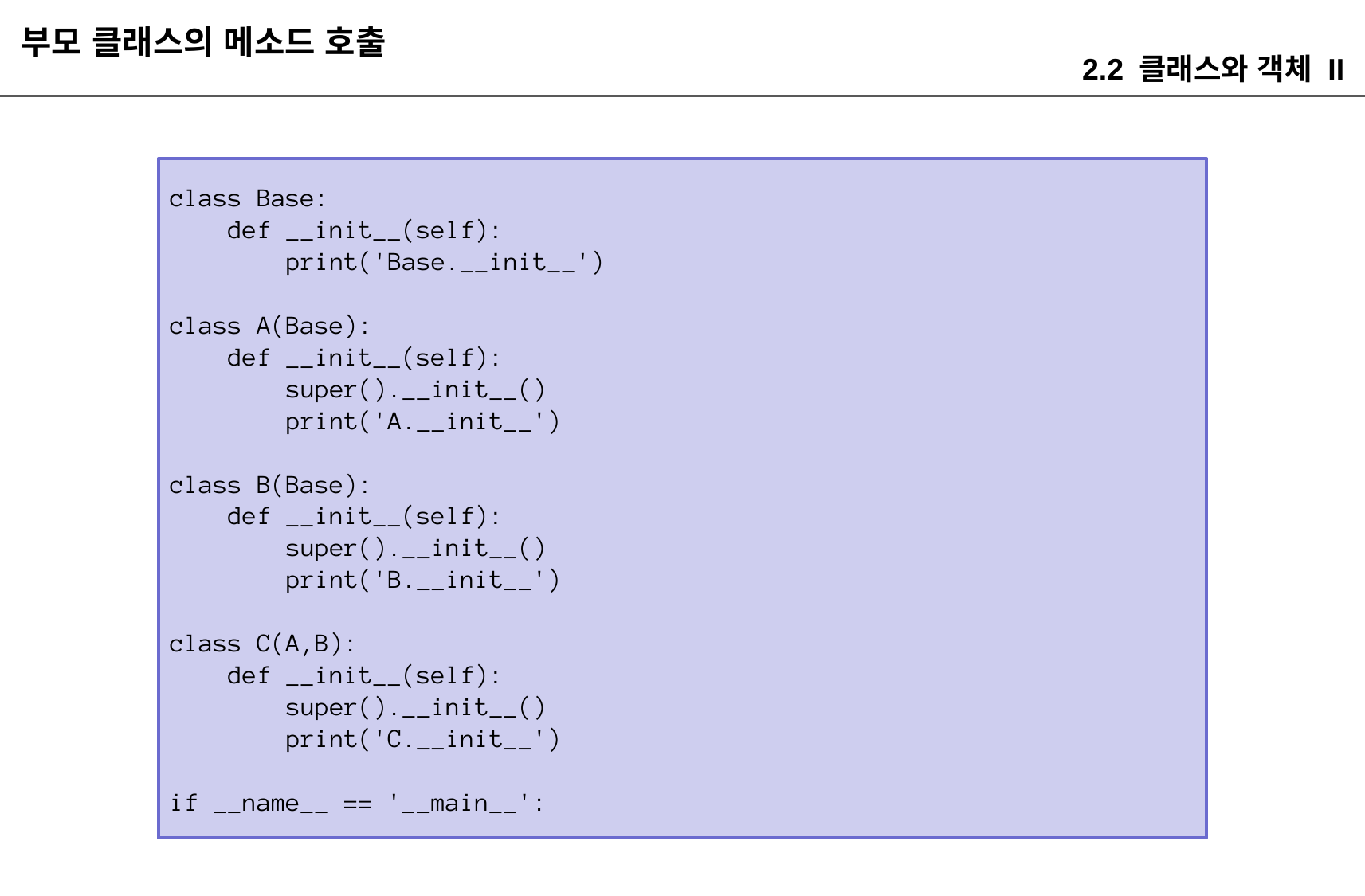

부모 클래스의 메소드 호출
2.2 클래스와 객체 II
class Base:
    def __init__(self):
        print('Base.__init__')

class A(Base):
    def __init__(self):
        super().__init__()
        print('A.__init__')

class B(Base):
    def __init__(self):
        super().__init__()
        print('B.__init__')

class C(A,B):
    def __init__(self):
        super().__init__()
        print('C.__init__')

if __name__ == '__main__':